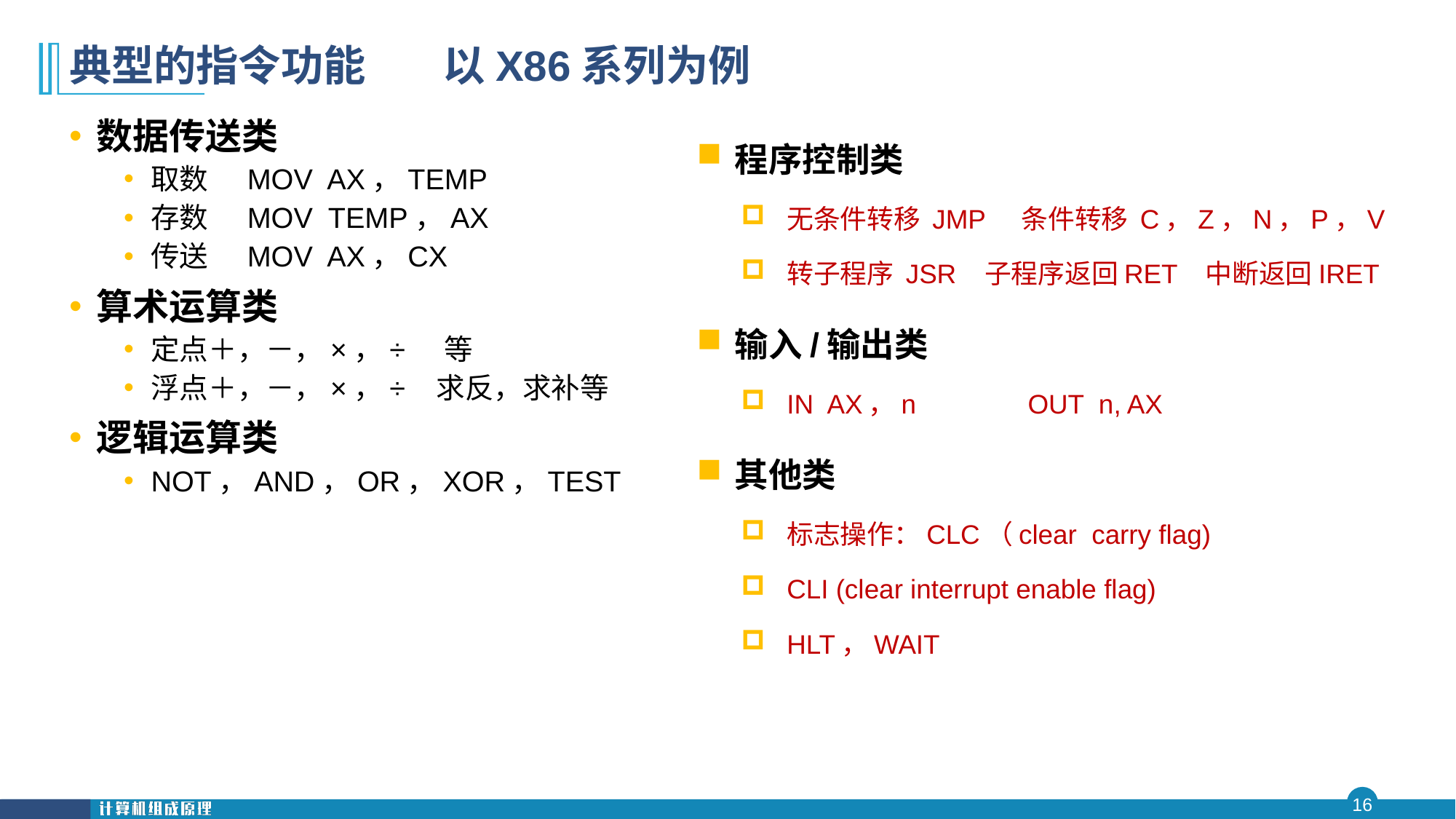

# 典型的指令功能        以X86系列为例
数据传送类
取数     MOV  AX，TEMP
存数     MOV  TEMP，AX
传送     MOV  AX，CX
算术运算类
定点＋，－，×，÷    等
浮点＋，－，×，÷   求反，求补等
逻辑运算类
NOT，AND，OR，XOR，TEST
程序控制类
无条件转移 JMP    条件转移 C，Z，N，P，V
转子程序 JSR   子程序返回RET   中断返回IRET
输入/输出类
IN  AX，n               OUT  n, AX
其他类
标志操作：CLC（clear  carry flag)
CLI (clear interrupt enable flag)
HLT，WAIT